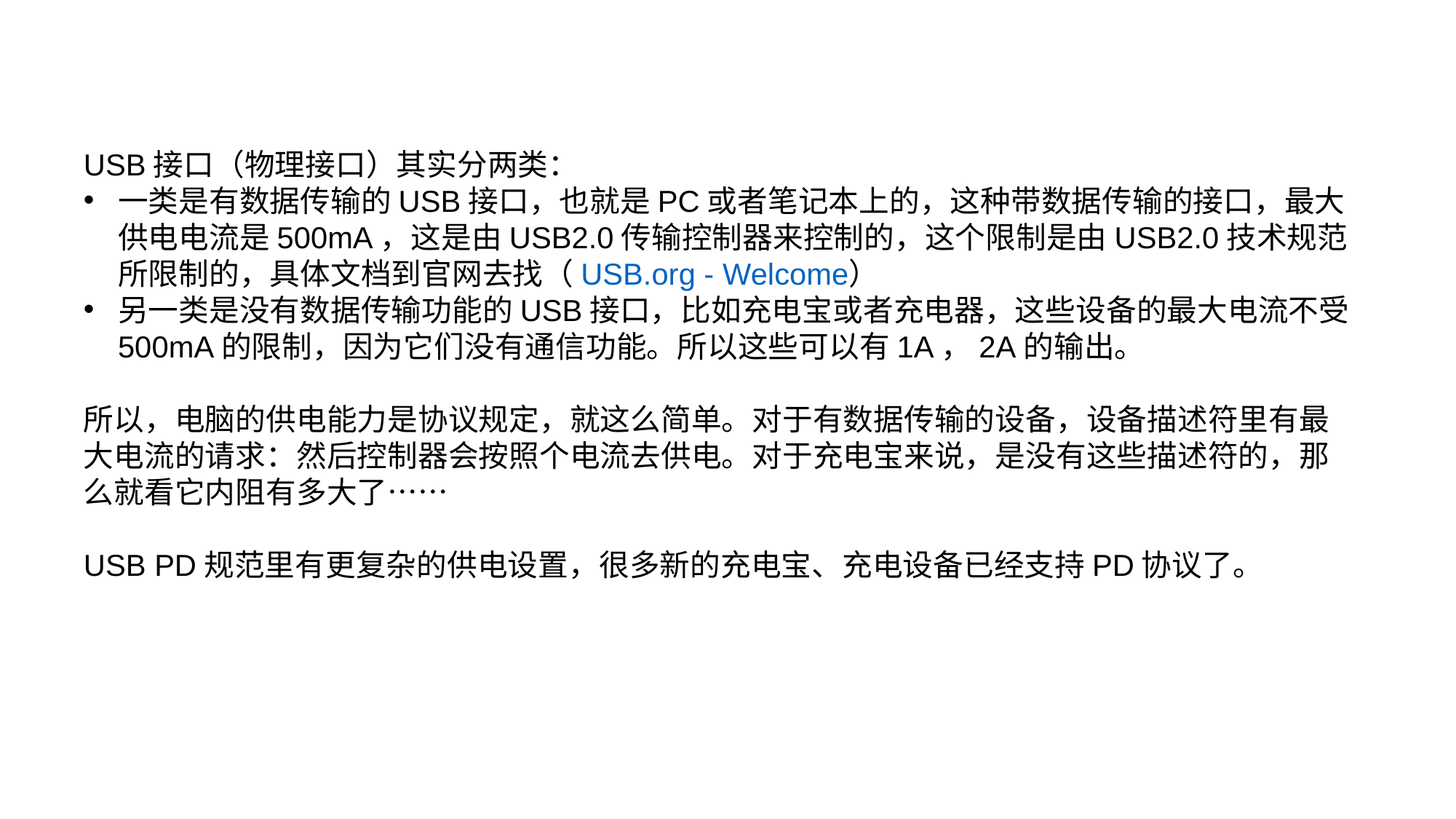

USB接口（物理接口）其实分两类：
一类是有数据传输的USB接口，也就是PC或者笔记本上的，这种带数据传输的接口，最大供电电流是500mA，这是由USB2.0传输控制器来控制的，这个限制是由USB2.0技术规范所限制的，具体文档到官网去找（USB.org - Welcome）
另一类是没有数据传输功能的USB接口，比如充电宝或者充电器，这些设备的最大电流不受500mA的限制，因为它们没有通信功能。所以这些可以有1A，2A的输出。

所以，电脑的供电能力是协议规定，就这么简单。对于有数据传输的设备，设备描述符里有最大电流的请求：然后控制器会按照个电流去供电。对于充电宝来说，是没有这些描述符的，那么就看它内阻有多大了……

USB PD规范里有更复杂的供电设置，很多新的充电宝、充电设备已经支持PD协议了。